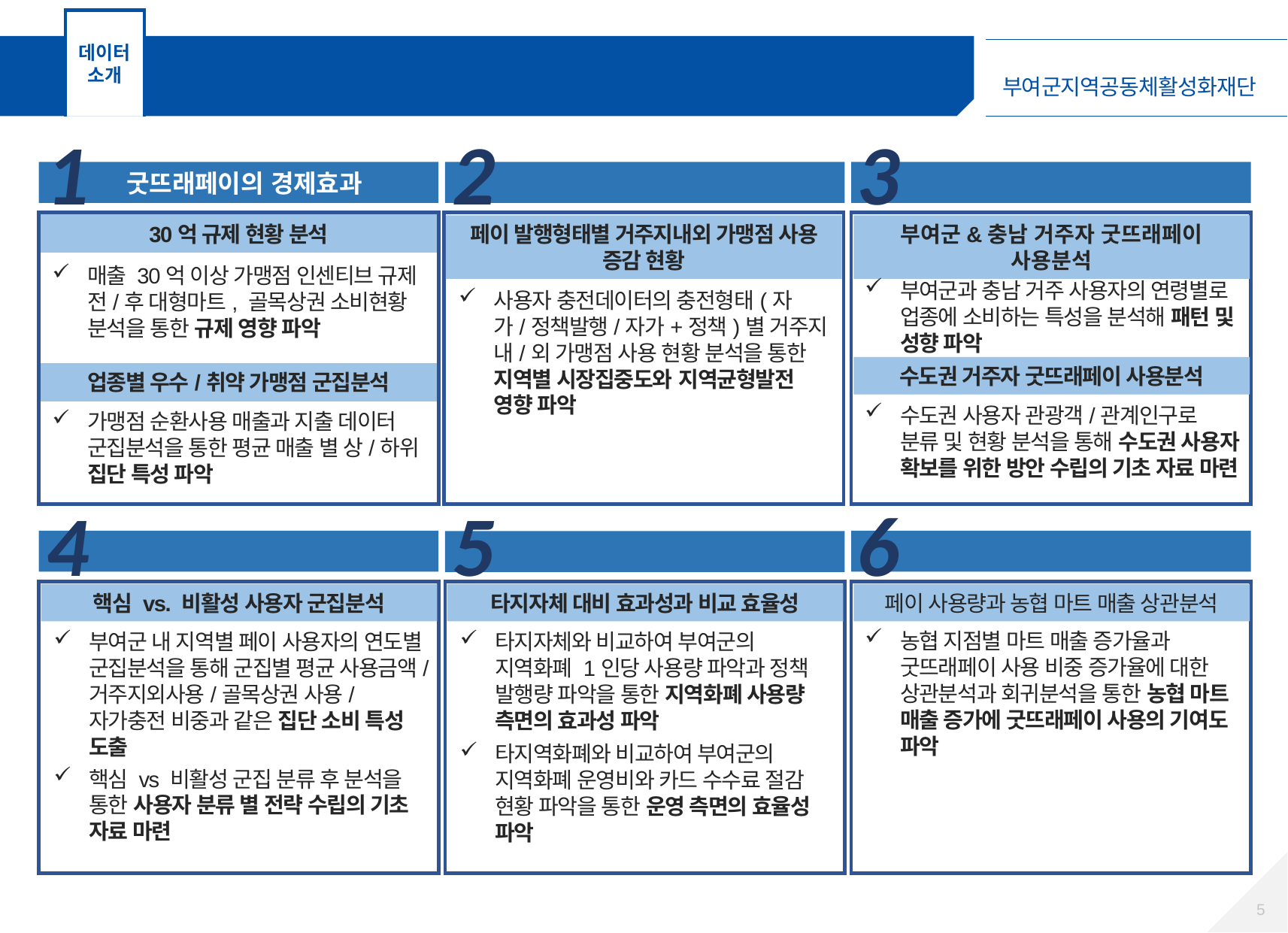

데이터 소개
과제별 수행 방안
1
2
3
 굿뜨래페이의 경제효과
페이와 지역균형발전
라이프스타일 및 관계인구

30억 규제 현황 분석
페이 발행형태별 거주지내외 가맹점 사용 증감 현황
부여군&충남 거주자 굿뜨래페이 사용분석
매출 30억 이상 가맹점 인센티브 규제 전/후 대형마트, 골목상권 소비현황 분석을 통한 규제 영향 파악
부여군과 충남 거주 사용자의 연령별로 업종에 소비하는 특성을 분석해 패턴 및 성향 파악
사용자 충전데이터의 충전형태(자가/정책발행/자가+정책)별 거주지 내/외 가맹점 사용 현황 분석을 통한 지역별 시장집중도와 지역균형발전 영향 파악
수도권 거주자 굿뜨래페이 사용분석
업종별 우수/취약 가맹점 군집분석
수도권 사용자 관광객/관계인구로 분류 및 현황 분석을 통해 수도권 사용자 확보를 위한 방안 수립의 기초 자료 마련
가맹점 순환사용 매출과 지출 데이터 군집분석을 통한 평균 매출 별 상/하위 집단 특성 파악
4
5
6
페이 사용자 군집분석
굿뜨래페이와 농협마트
굿뜨래페이 우월성 검증

핵심 vs. 비활성 사용자 군집분석
타지자체 대비 효과성과 비교 효율성
페이 사용량과 농협 마트 매출 상관분석
농협 지점별 마트 매출 증가율과 굿뜨래페이 사용 비중 증가율에 대한 상관분석과 회귀분석을 통한 농협 마트 매출 증가에 굿뜨래페이 사용의 기여도 파악

부여군 내 지역별 페이 사용자의 연도별 군집분석을 통해 군집별 평균 사용금액/ 거주지외사용/골목상권 사용/자가충전 비중과 같은 집단 소비 특성 도출
타지자체와 비교하여 부여군의 지역화폐 1인당 사용량 파악과 정책 발행량 파악을 통한 지역화폐 사용량 측면의 효과성 파악
타지역화폐와 비교하여 부여군의 지역화폐 운영비와 카드 수수료 절감 현황 파악을 통한 운영 측면의 효율성 파악
핵심 vs 비활성 군집 분류 후 분석을 통한 사용자 분류 별 전략 수립의 기초 자료 마련
5